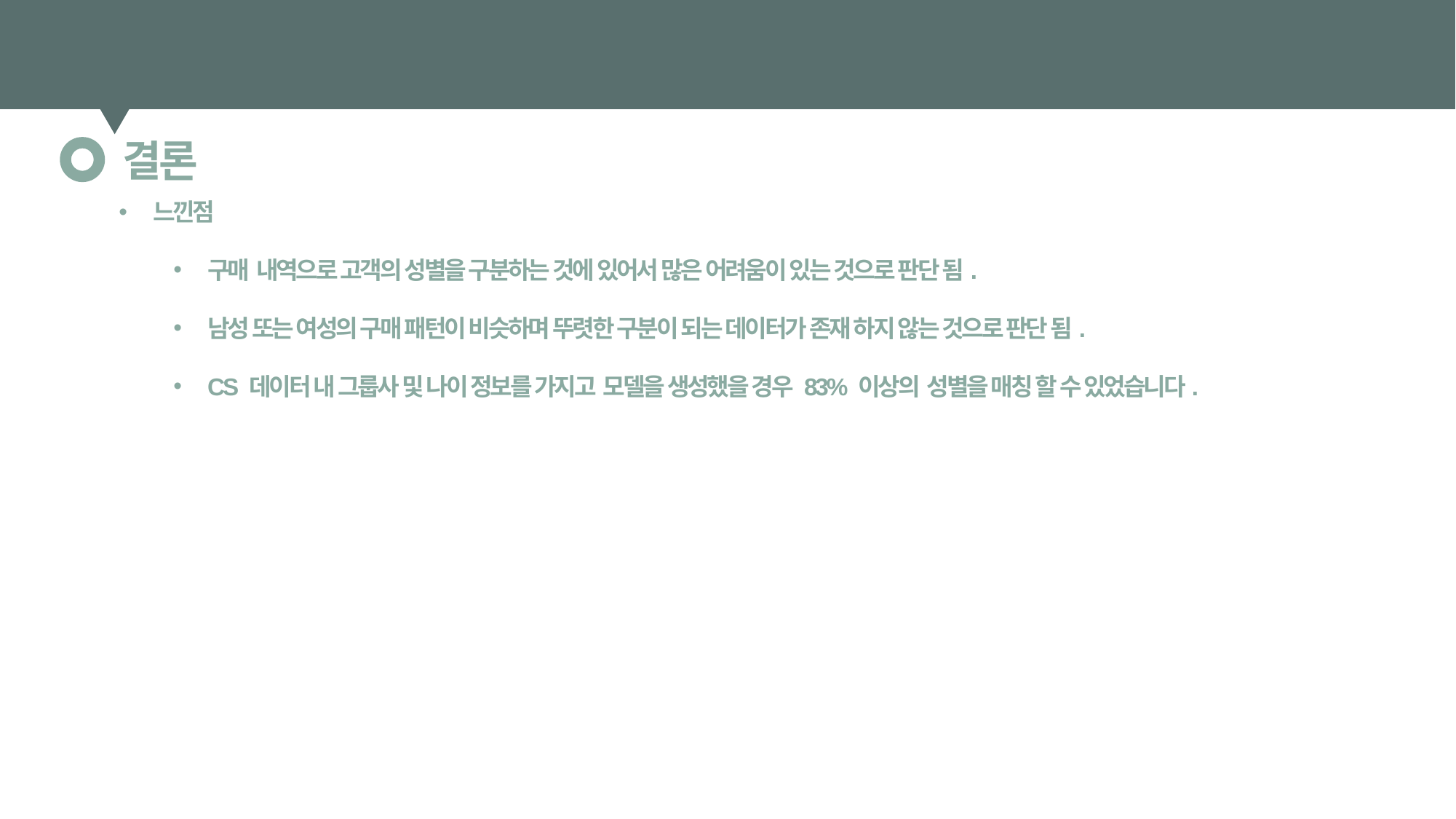

5. Conclusion

결론

느낀점
구매  내역으로 고객의 성별을 구분하는 것에 있어서 많은 어려움이 있는 것으로 판단 됨.
남성 또는 여성의 구매 패턴이 비슷하며 뚜렷한 구분이 되는 데이터가 존재 하지 않는 것으로 판단 됨.
CS 데이터 내 그룹사 및 나이 정보를 가지고  모델을 생성했을 경우 83% 이상의  성별을 매칭 할 수 있었습니다.